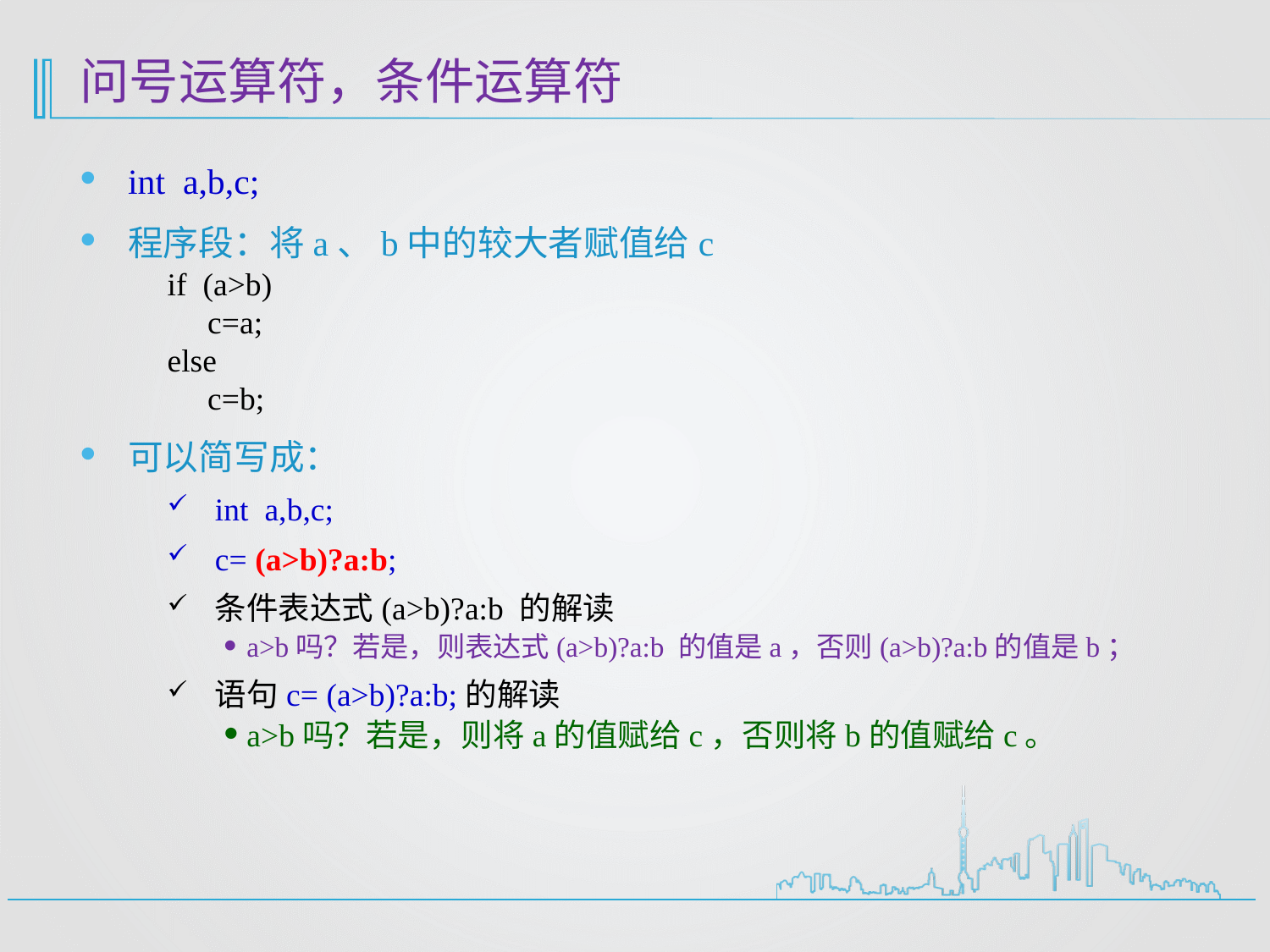

# 问号运算符，条件运算符
int  a,b,c;
程序段：将a、b中的较大者赋值给c
if  (a>b)
     c=a;
else
     c=b;
可以简写成：
int  a,b,c;
c= (a>b)?a:b;
条件表达式(a>b)?a:b 的解读
a>b吗？若是，则表达式(a>b)?a:b 的值是a，否则(a>b)?a:b的值是b；
语句c= (a>b)?a:b;的解读
a>b吗？若是，则将a的值赋给c，否则将b的值赋给c。